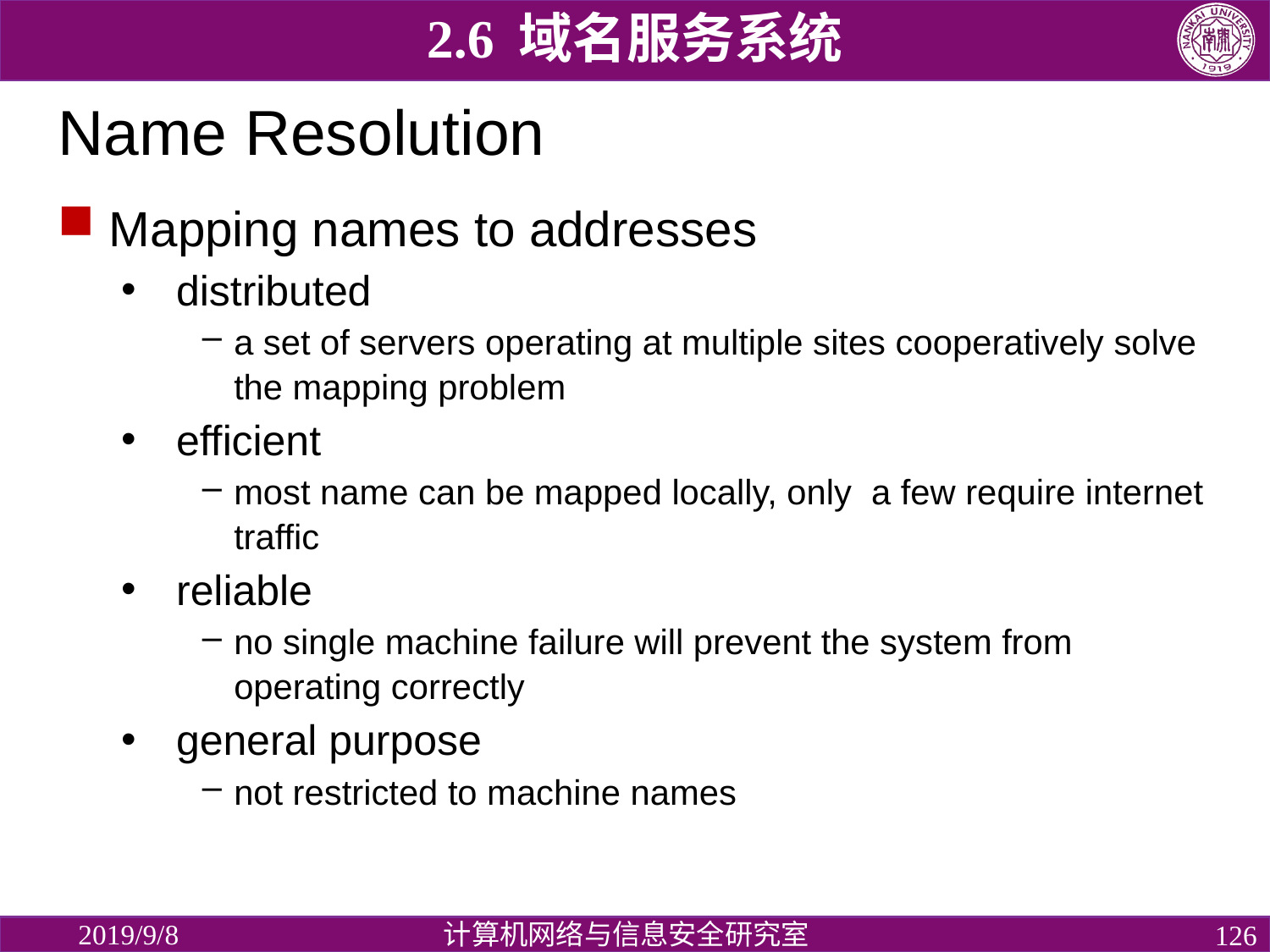

2.6 域名服务系统
# Name Resolution
 Mapping names to addresses
distributed
a set of servers operating at multiple sites cooperatively solve the mapping problem
efficient
most name can be mapped locally, only  a few require internet traffic
reliable
no single machine failure will prevent the system from operating correctly
general purpose
not restricted to machine names